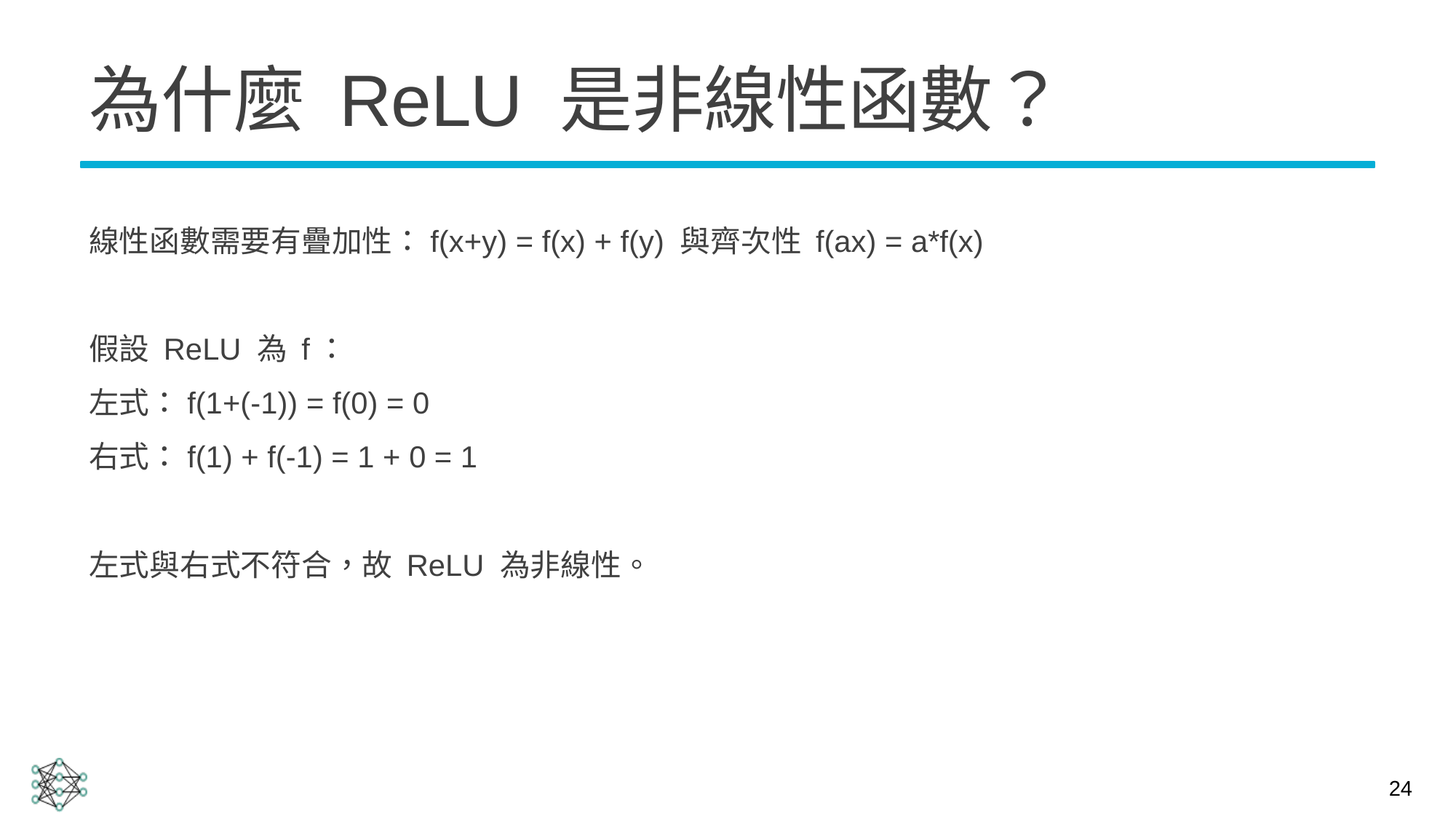

# 為什麼 ReLU 是非線性函數？
線性函數需要有疊加性：f(x+y) = f(x) + f(y) 與齊次性 f(ax) = a*f(x)

假設 ReLU 為 f：
左式：f(1+(-1)) = f(0) = 0
右式：f(1) + f(-1) = 1 + 0 = 1

左式與右式不符合，故 ReLU 為非線性。
24